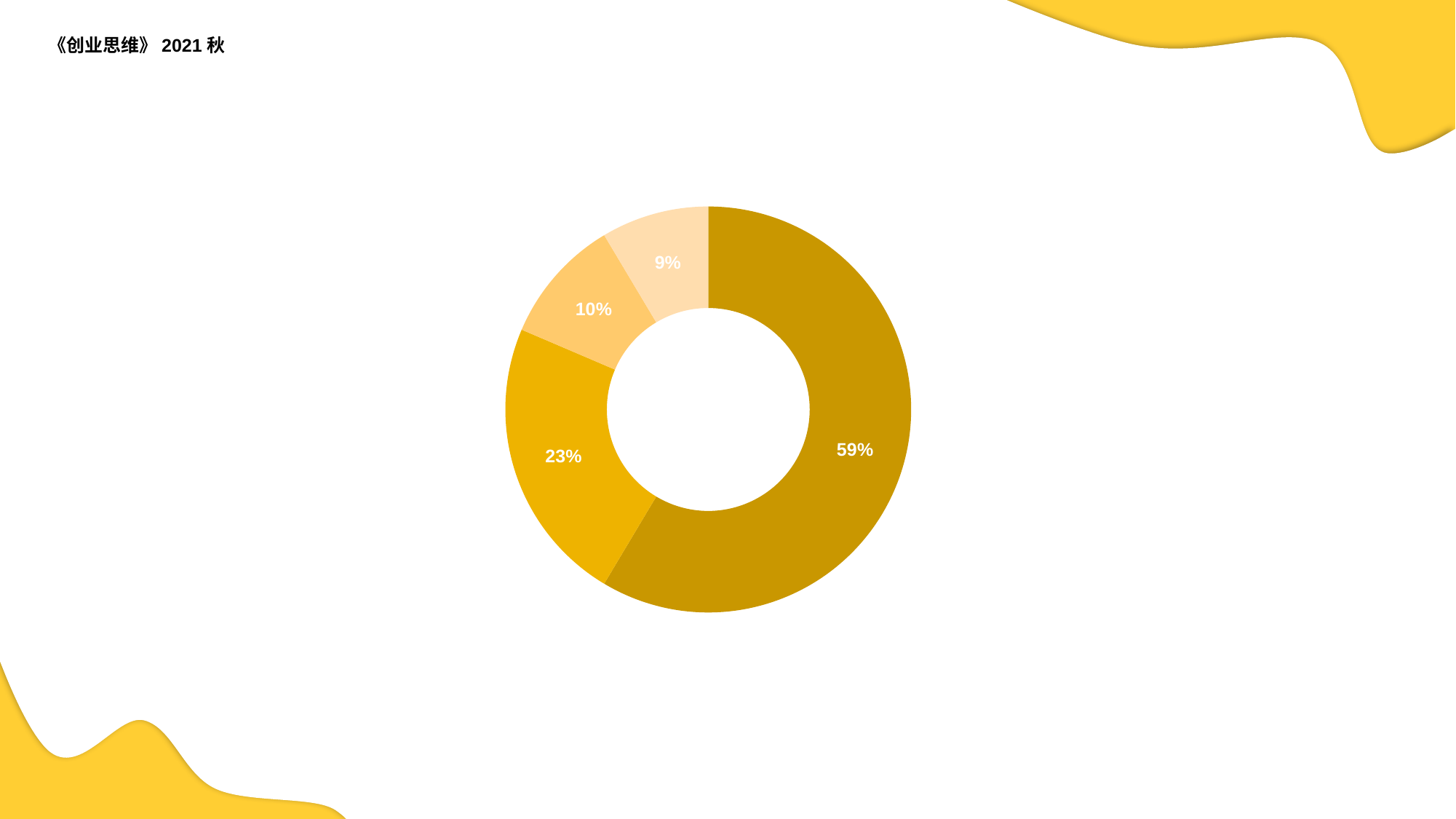

《创业思维》2021秋

### Chart

| Category | 銷售 |
|---|---|
| 第一季 | 8.2 |
| 第二季 | 3.2 |
| 第三季 | 1.4 |
| 第四季 | 1.2 |